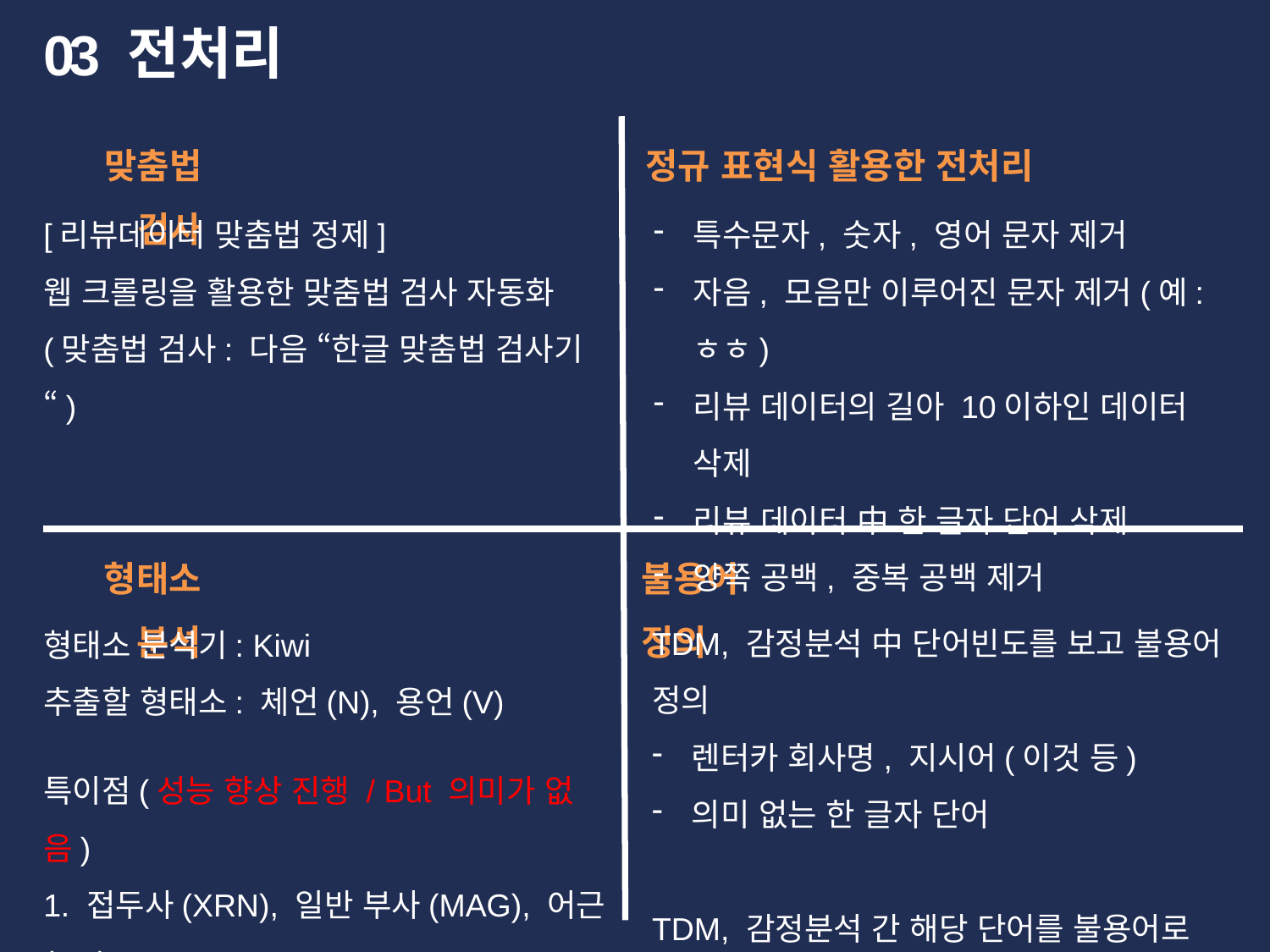

전처리
03
정규 표현식 활용한 전처리
맞춤법 검사
[리뷰데이터 맞춤법 정제]
웹 크롤링을 활용한 맞춤법 검사 자동화
(맞춤법 검사: 다음 “한글 맞춤법 검사기“)
특수문자, 숫자, 영어 문자 제거
자음, 모음만 이루어진 문자 제거(예: ㅎㅎ)
리뷰 데이터의 길아 10이하인 데이터 삭제
리뷰 데이터 中 한 글자 단어 삭제
양쪽 공백, 중복 공백 제거
형태소 분석
불용어 정의
TDM, 감정분석 中 단어빈도를 보고 불용어 정의
렌터카 회사명, 지시어(이것 등)
의미 없는 한 글자 단어

TDM, 감정분석 간 해당 단어를 불용어로 제거함
형태소 분석기: Kiwi
추출할 형태소: 체언(N), 용언(V)

특이점(성능 향상 진행 / But 의미가 없음)
1. 접두사(XRN), 일반 부사(MAG), 어근(XR)
2. 토큰 길이 2개 이상 추출